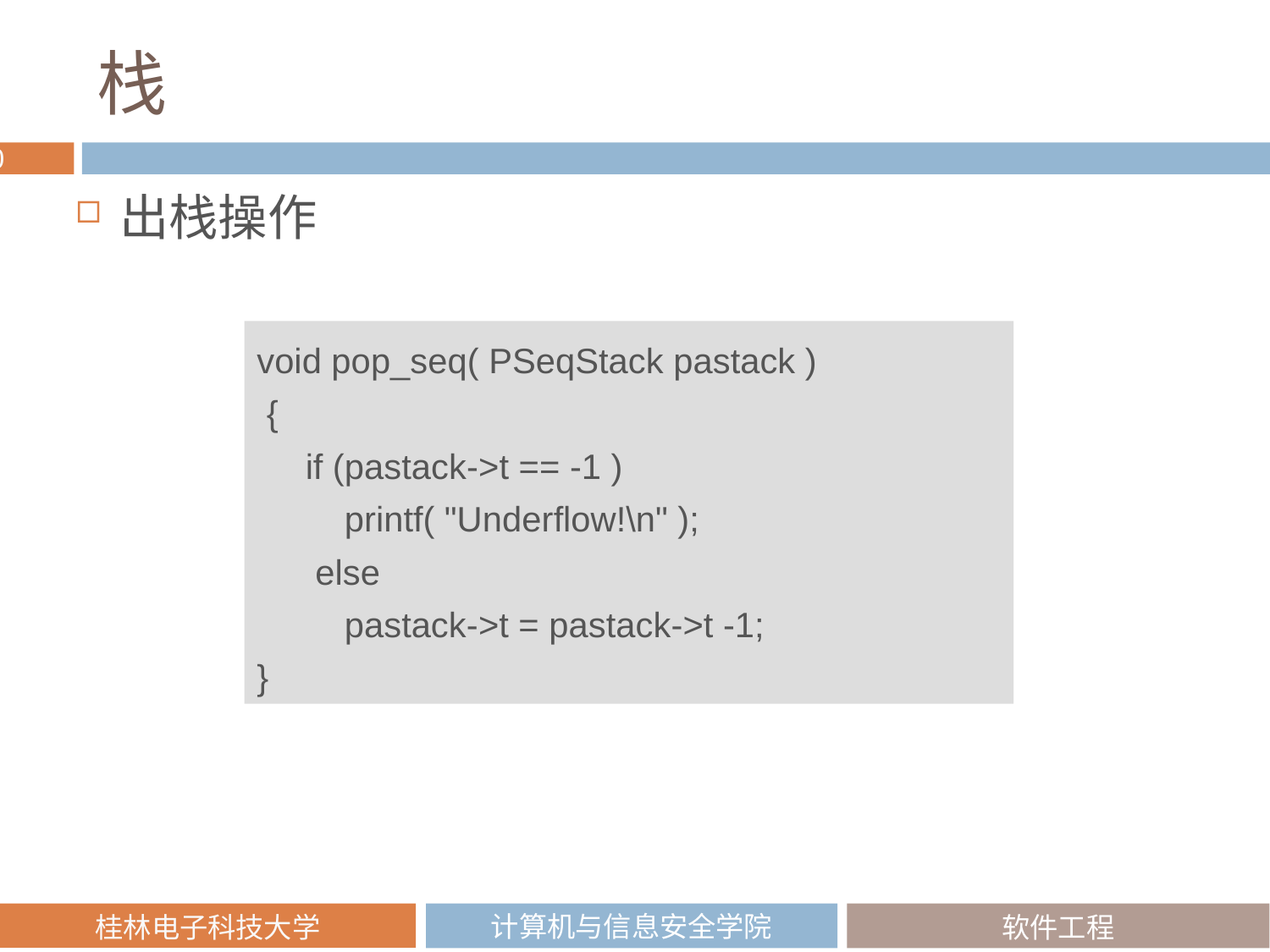

# 栈
出栈操作
void pop_seq( PSeqStack pastack )
 {
     if (pastack->t == -1 )
         printf( "Underflow!\n" );
      else
         pastack->t = pastack->t -1;
}